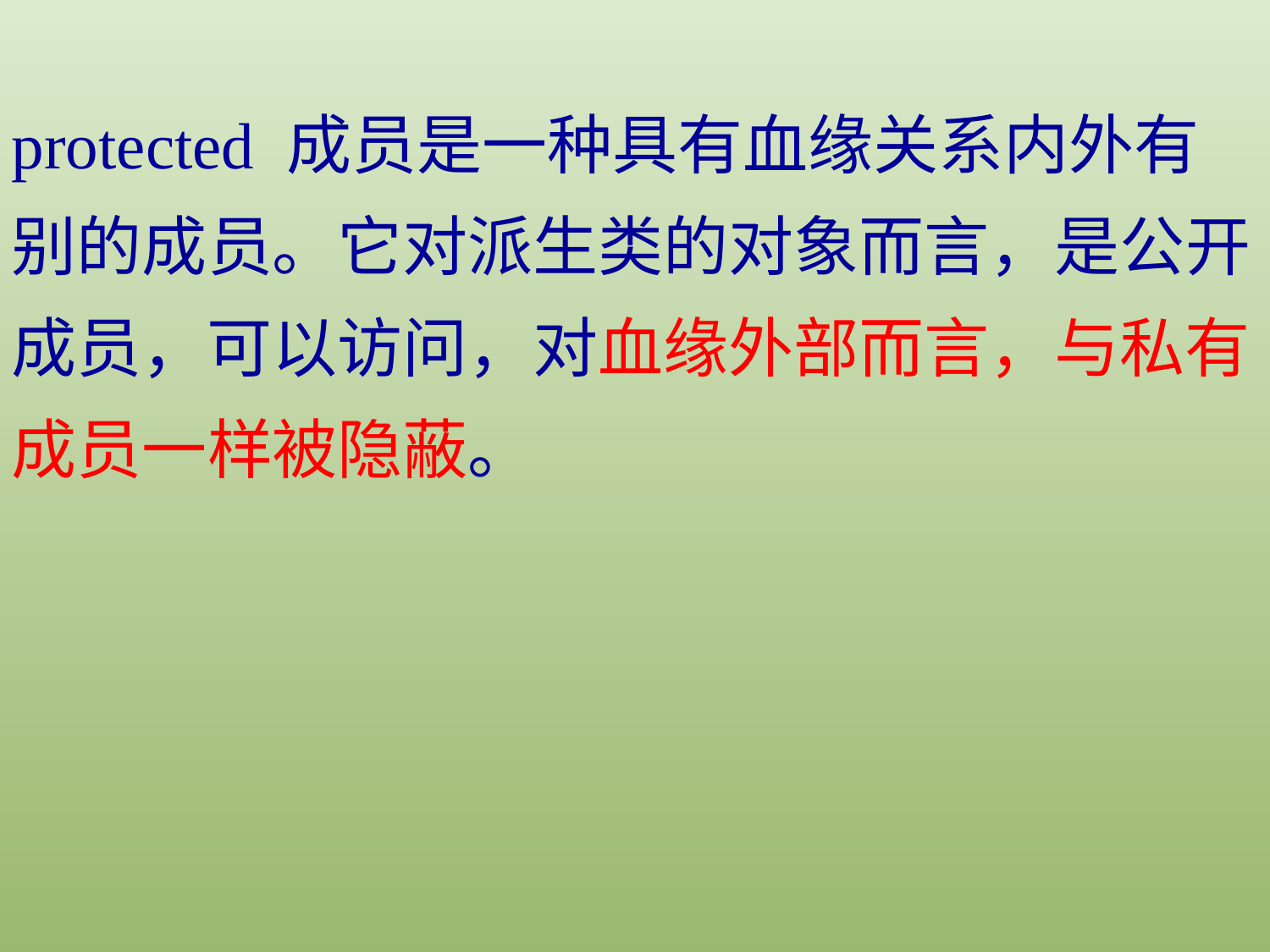

protected 成员是一种具有血缘关系内外有别的成员。它对派生类的对象而言，是公开成员，可以访问，对血缘外部而言，与私有成员一样被隐蔽。
727